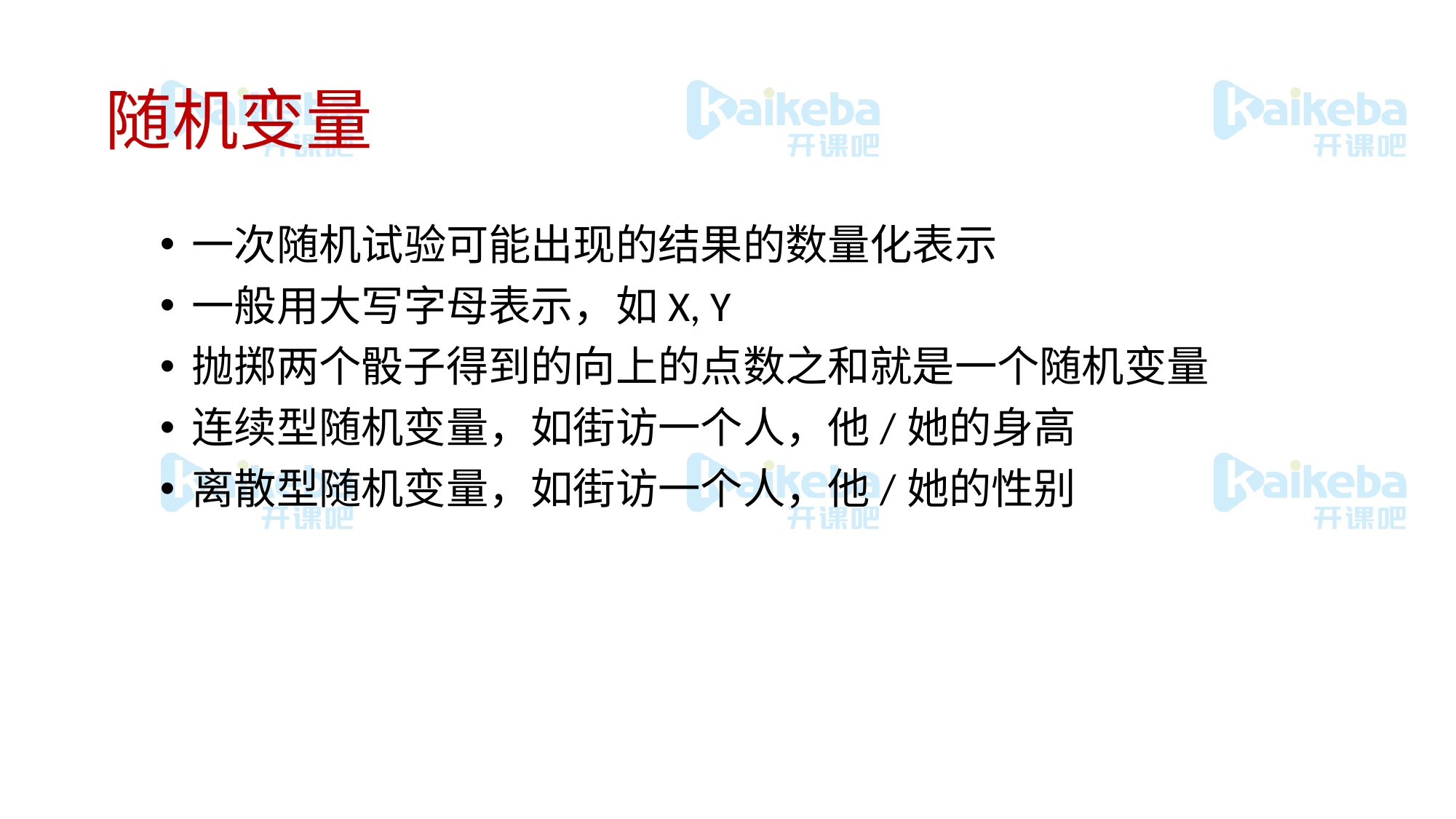

# 随机变量
一次随机试验可能出现的结果的数量化表示
一般用大写字母表示，如X, Y
抛掷两个骰子得到的向上的点数之和就是一个随机变量
连续型随机变量，如街访一个人，他/她的身高
离散型随机变量，如街访一个人，他/她的性别